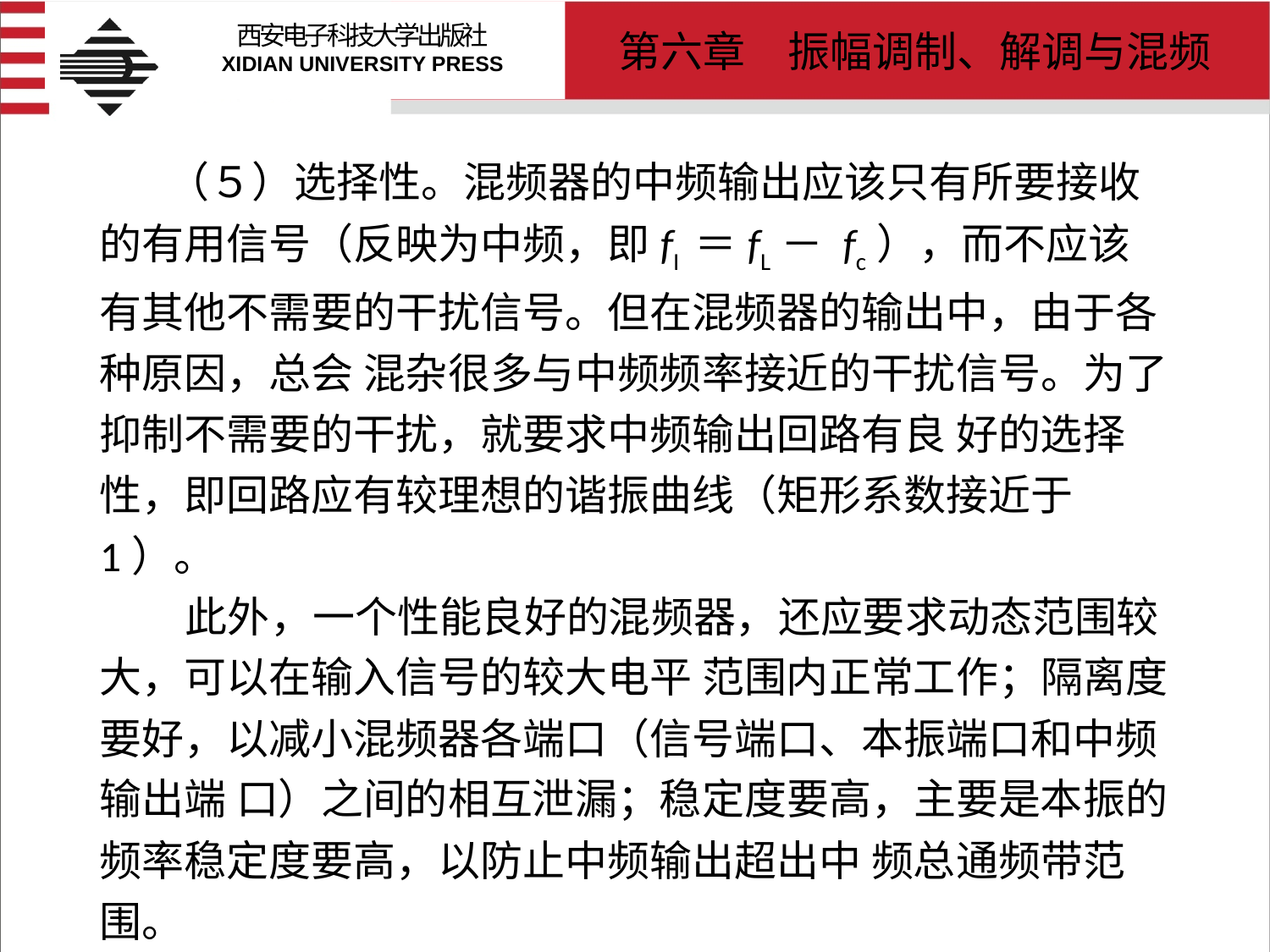

# （５）选择性。混频器的中频输出应该只有所要接收的有用信号（反映为中频，即fI ＝fL－ fc），而不应该有其他不需要的干扰信号。但在混频器的输出中，由于各种原因，总会 混杂很多与中频频率接近的干扰信号。为了抑制不需要的干扰，就要求中频输出回路有良 好的选择性，即回路应有较理想的谐振曲线（矩形系数接近于1）。 此外，一个性能良好的混频器，还应要求动态范围较大，可以在输入信号的较大电平 范围内正常工作；隔离度要好，以减小混频器各端口（信号端口、本振端口和中频输出端 口）之间的相互泄漏；稳定度要高，主要是本振的频率稳定度要高，以防止中频输出超出中 频总通频带范围。